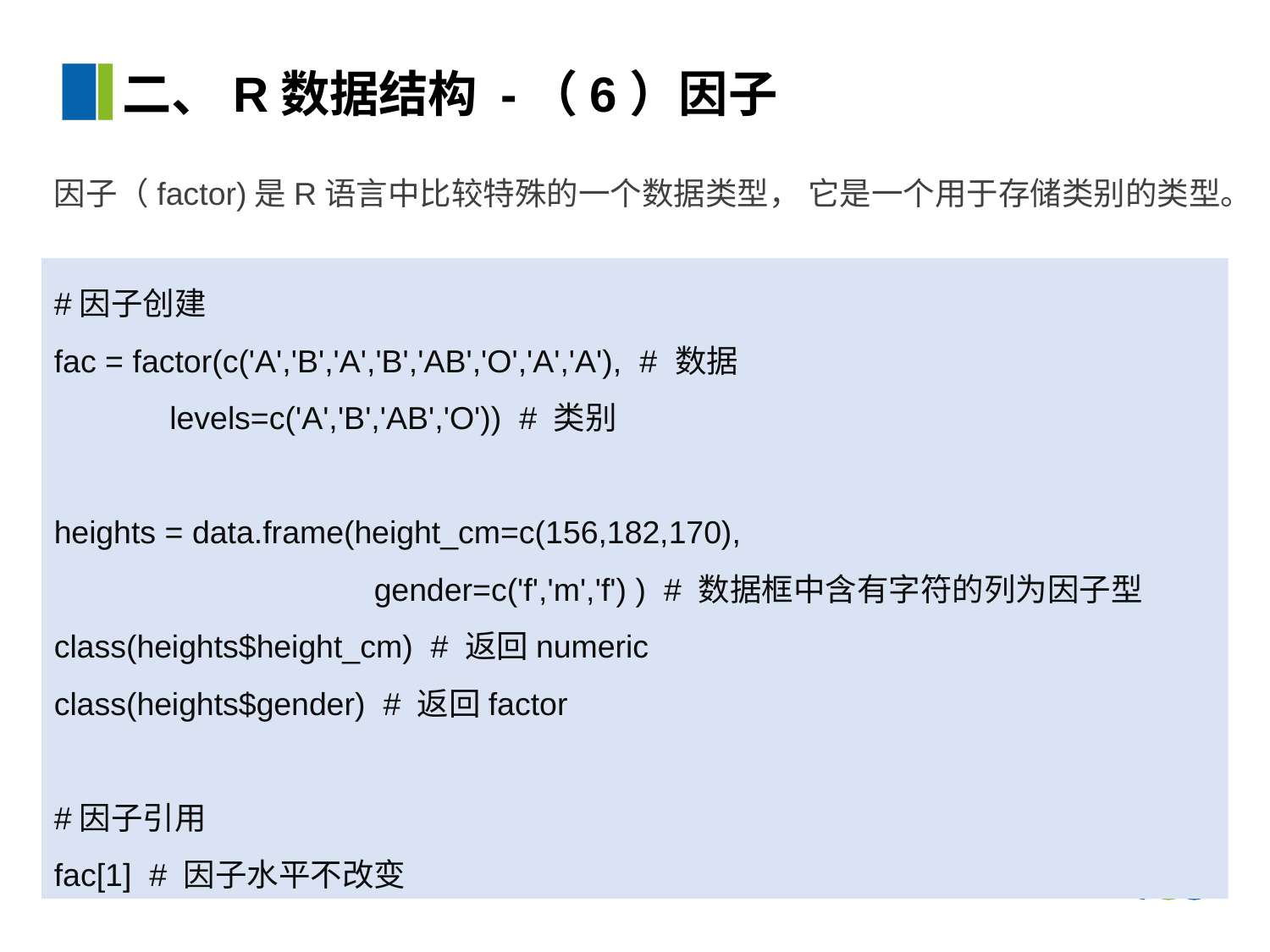

二、R数据结构 -（6）因子
因子（factor)是R语言中比较特殊的一个数据类型， 它是一个用于存储类别的类型。
#因子创建
fac = factor(c('A','B','A','B','AB','O','A','A'),  # 数据
             levels=c('A','B','AB','O'))  # 类别

heights = data.frame(height_cm=c(156,182,170),
                                    gender=c('f','m','f') )  # 数据框中含有字符的列为因子型
class(heights$height_cm)  # 返回numeric
class(heights$gender)  # 返回factor

#因子引用
fac[1]  # 因子水平不改变
43